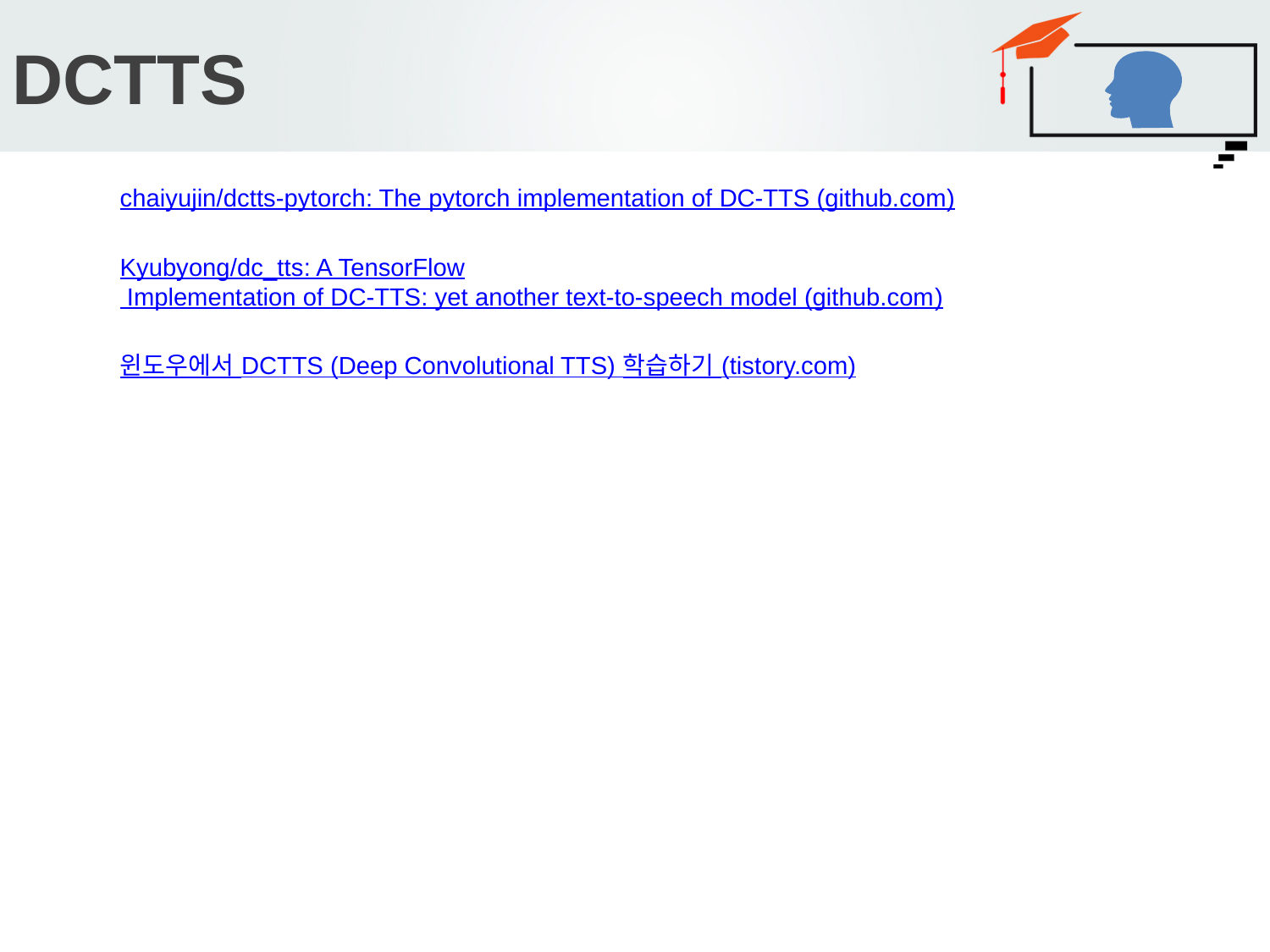

# DCTTS

chaiyujin/dctts-pytorch: The pytorch implementation of DC-TTS (github.com)

Kyubyong/dc_tts: A TensorFlow Implementation of DC-TTS: yet another text-to-speech model (github.com)

윈도우에서 DCTTS (Deep Convolutional TTS) 학습하기 (tistory.com)